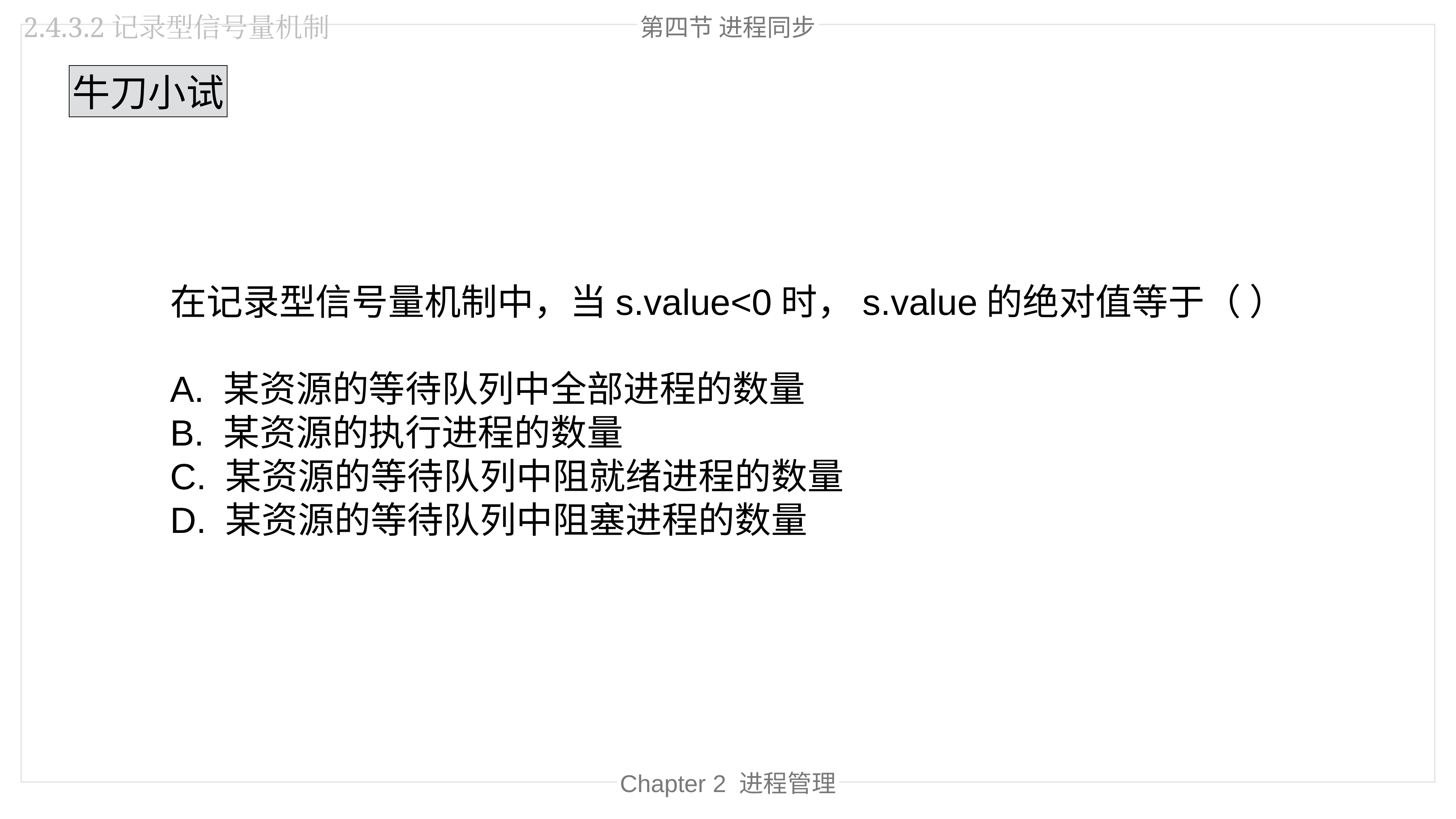

第四节 进程同步
2.4.3.2记录型信号量机制

牛刀小试
在记录型信号量机制中，当s.value<0时，s.value的绝对值等于（ ）

A. 某资源的等待队列中全部进程的数量
B. 某资源的执行进程的数量
C. 某资源的等待队列中阻就绪进程的数量
D. 某资源的等待队列中阻塞进程的数量
Chapter 2 进程管理